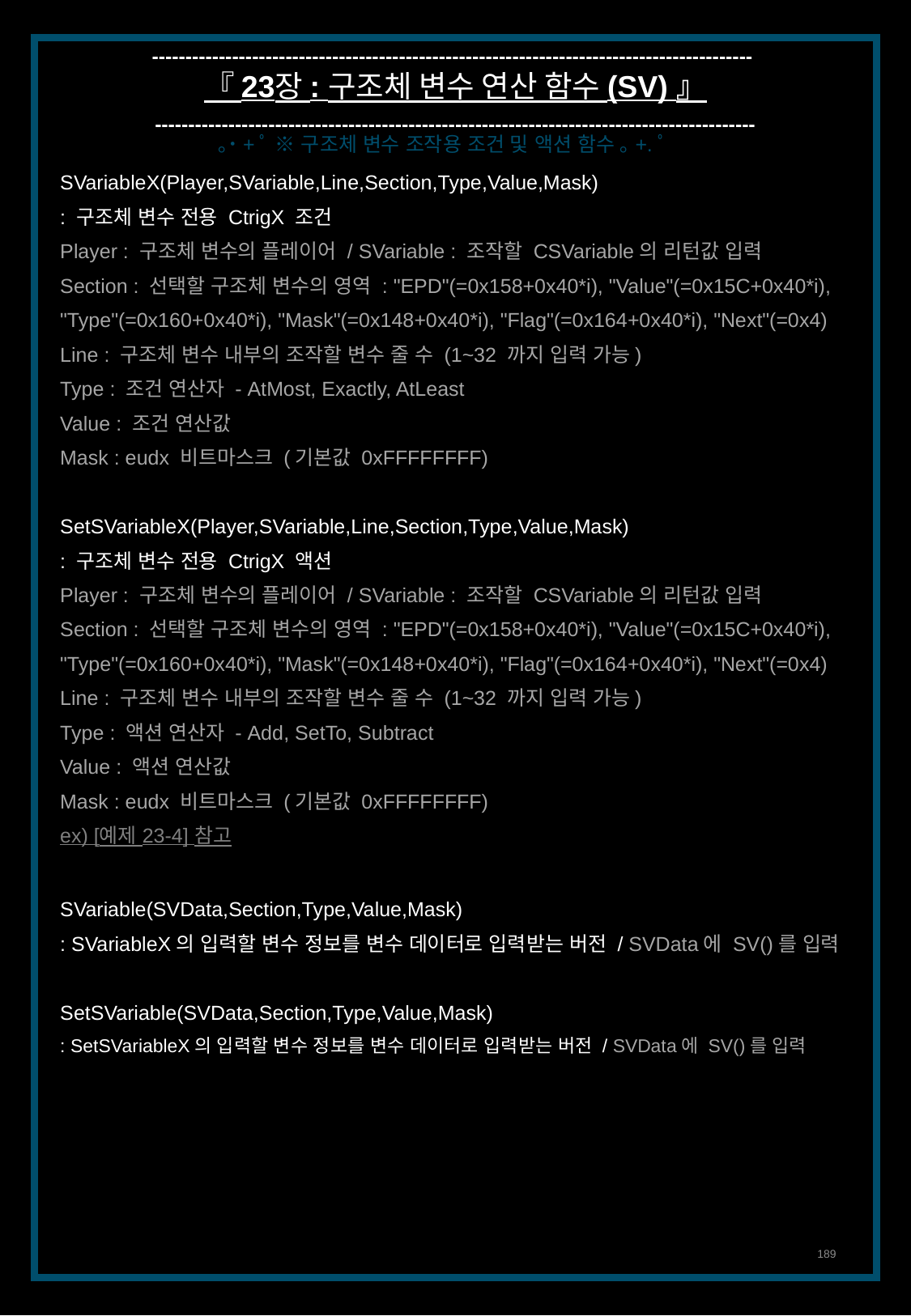

------------------------------------------------------------------------------------------
『 23장 : 구조체 변수 연산 함수 (SV) 』
------------------------------------------------------------------------------------------

｡˙+ﾟ ※ 구조체 변수 조작용 조건 및 액션 함수 ｡+.ﾟ
SVariableX(Player,SVariable,Line,Section,Type,Value,Mask)
: 구조체 변수 전용 CtrigX 조건
Player : 구조체 변수의 플레이어 / SVariable : 조작할 CSVariable의 리턴값 입력
Section : 선택할 구조체 변수의 영역 : "EPD"(=0x158+0x40*i), "Value"(=0x15C+0x40*i),
"Type"(=0x160+0x40*i), "Mask"(=0x148+0x40*i), "Flag"(=0x164+0x40*i), "Next"(=0x4)
Line : 구조체 변수 내부의 조작할 변수 줄 수 (1~32 까지 입력 가능)
Type : 조건 연산자 - AtMost, Exactly, AtLeast
Value : 조건 연산값
Mask : eudx 비트마스크 (기본값 0xFFFFFFFF)

SetSVariableX(Player,SVariable,Line,Section,Type,Value,Mask)
: 구조체 변수 전용 CtrigX 액션
Player : 구조체 변수의 플레이어 / SVariable : 조작할 CSVariable의 리턴값 입력
Section : 선택할 구조체 변수의 영역 : "EPD"(=0x158+0x40*i), "Value"(=0x15C+0x40*i),
"Type"(=0x160+0x40*i), "Mask"(=0x148+0x40*i), "Flag"(=0x164+0x40*i), "Next"(=0x4)
Line : 구조체 변수 내부의 조작할 변수 줄 수 (1~32 까지 입력 가능)
Type : 액션 연산자 - Add, SetTo, Subtract
Value : 액션 연산값
Mask : eudx 비트마스크 (기본값 0xFFFFFFFF)
ex) [예제 23-4] 참고

SVariable(SVData,Section,Type,Value,Mask)
: SVariableX의 입력할 변수 정보를 변수 데이터로 입력받는 버전 / SVData에 SV()를 입력

SetSVariable(SVData,Section,Type,Value,Mask)
: SetSVariableX의 입력할 변수 정보를 변수 데이터로 입력받는 버전 / SVData에 SV()를 입력

189